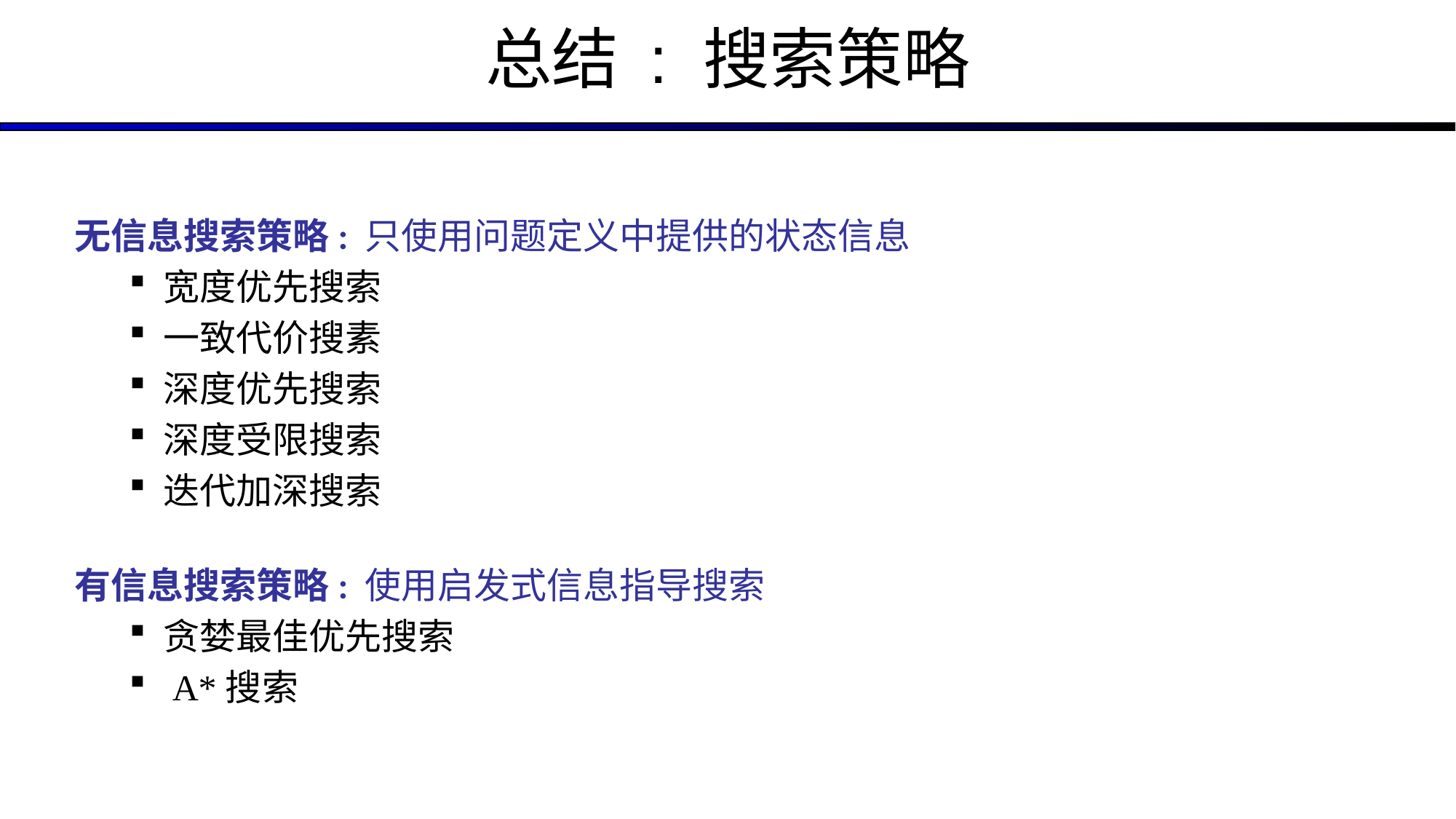

总结 : 搜索策略
无信息搜索策略: 只使用问题定义中提供的状态信息
宽度优先搜索
一致代价搜素
深度优先搜索
深度受限搜索
迭代加深搜索
有信息搜索策略: 使用启发式信息指导搜索
贪婪最佳优先搜索
 A*搜索